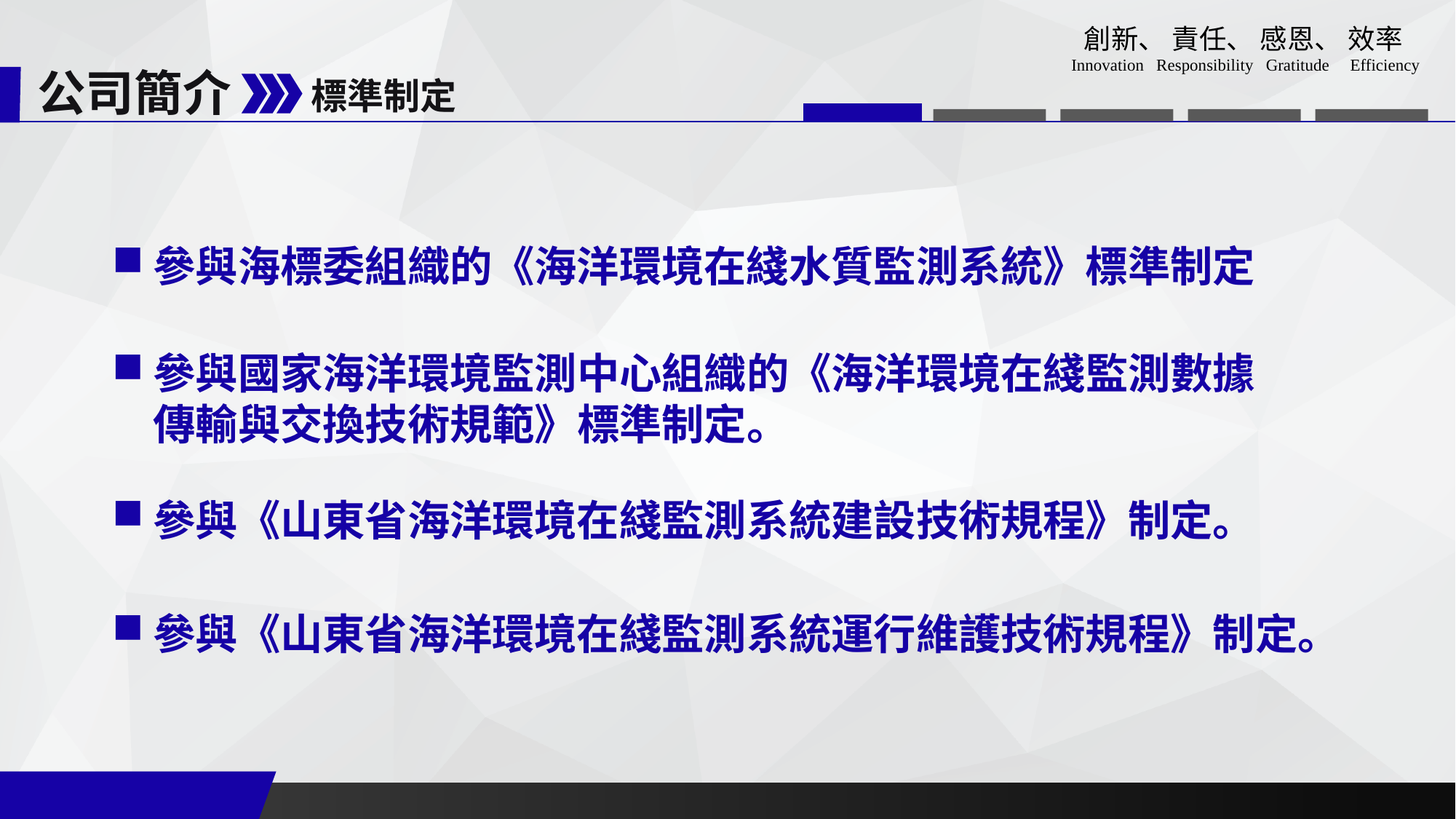

公司簡介
標準制定

參與海標委組織的《海洋環境在綫水質監測系統》標準制定
參與國家海洋環境監測中心組織的《海洋環境在綫監測數據傳輸與交換技術規範》標準制定。

參與《山東省海洋環境在綫監測系統建設技術規程》制定。

參與《山東省海洋環境在綫監測系統運行維護技術規程》制定。